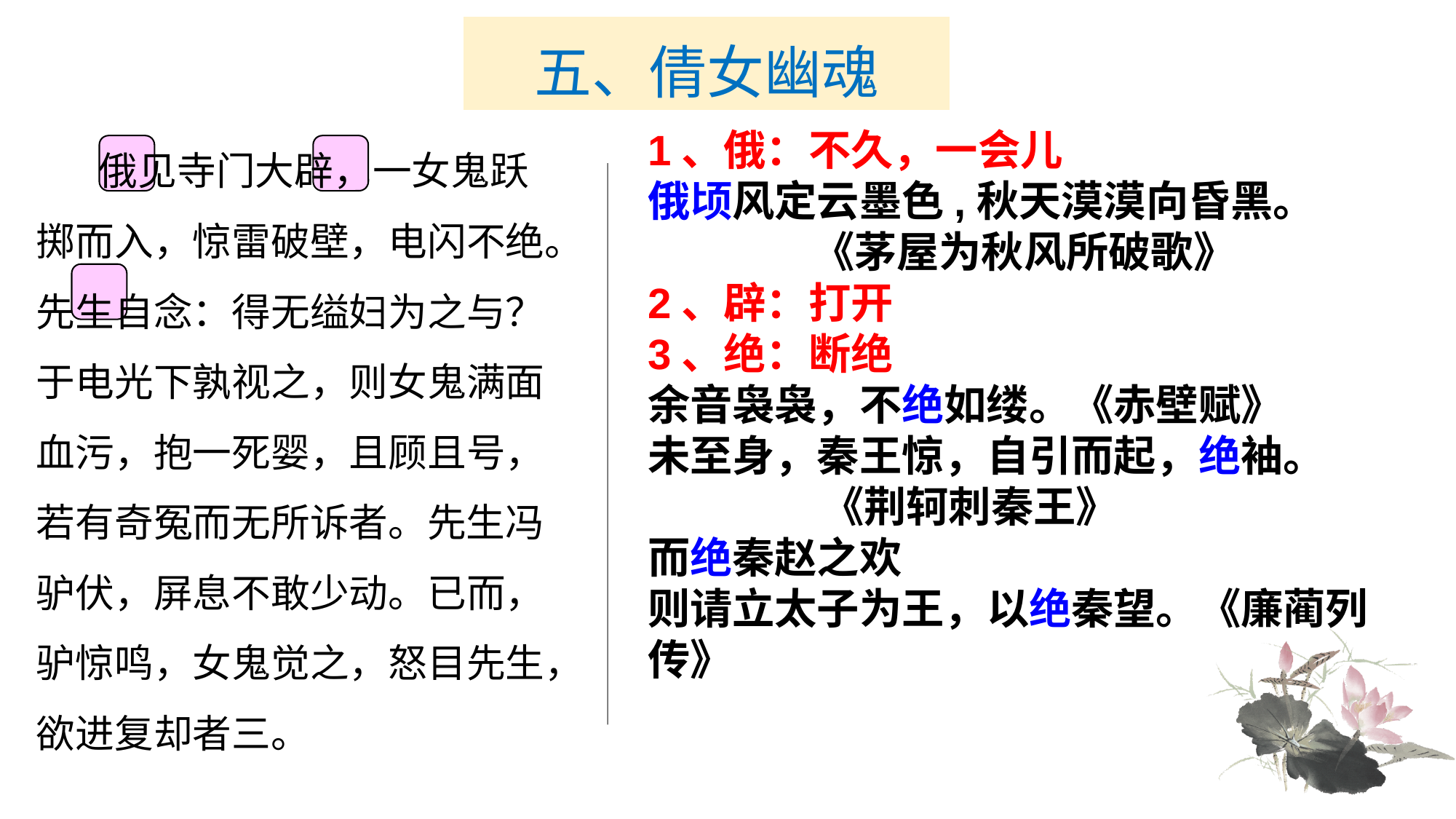

# 五、倩女幽魂
1、俄：不久，一会儿
俄顷风定云墨色,秋天漠漠向昏黑。
                《茅屋为秋风所破歌》
2、辟：打开
3、绝：断绝
余音袅袅，不绝如缕。《赤壁赋》
未至身，秦王惊，自引而起，绝袖。
                 《荆轲刺秦王》
而绝秦赵之欢
则请立太子为王，以绝秦望。《廉蔺列传》
　　俄见寺门大辟，一女鬼跃掷而入，惊雷破壁，电闪不绝。先生自念：得无缢妇为之与？于电光下孰视之，则女鬼满面血污，抱一死婴，且顾且号，若有奇冤而无所诉者。先生冯驴伏，屏息不敢少动。已而，驴惊鸣，女鬼觉之，怒目先生，欲进复却者三。